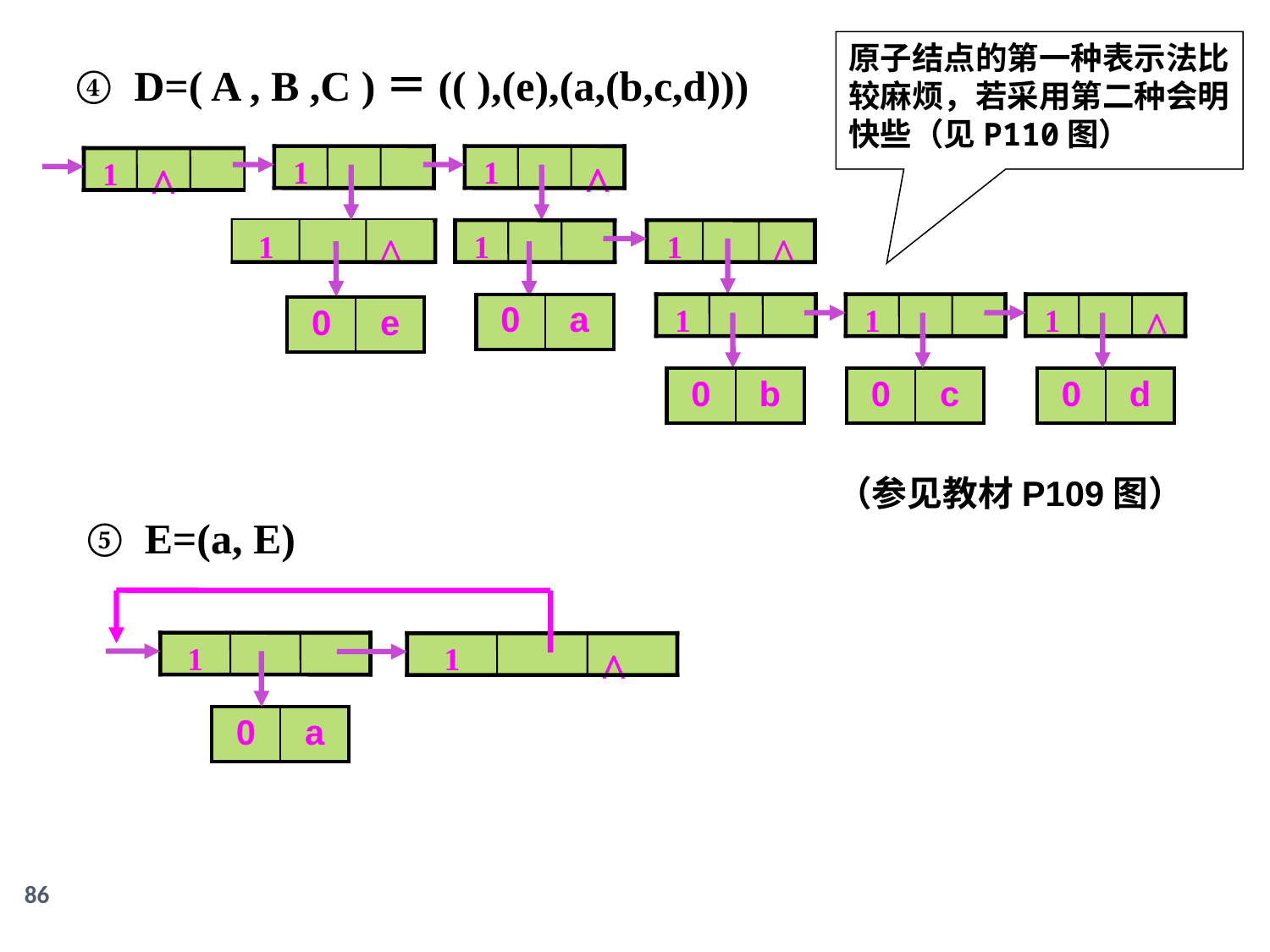

原子结点的第一种表示法比较麻烦，若采用第二种会明快些（见P110图）
④  D=( A , B ,C )＝(( ),(e),(a,(b,c,d)))
1

1

^

1

^

1

^

1

1

^

| 0 | a |
| --- | --- |
1

1

1

^

| 0 | e |
| --- | --- |
| 0 | b |
| --- | --- |
| 0 | c |
| --- | --- |
| 0 | d |
| --- | --- |
（参见教材P109图）
⑤  E=(a, E)

1

1

^

| 0 | a |
| --- | --- |
86